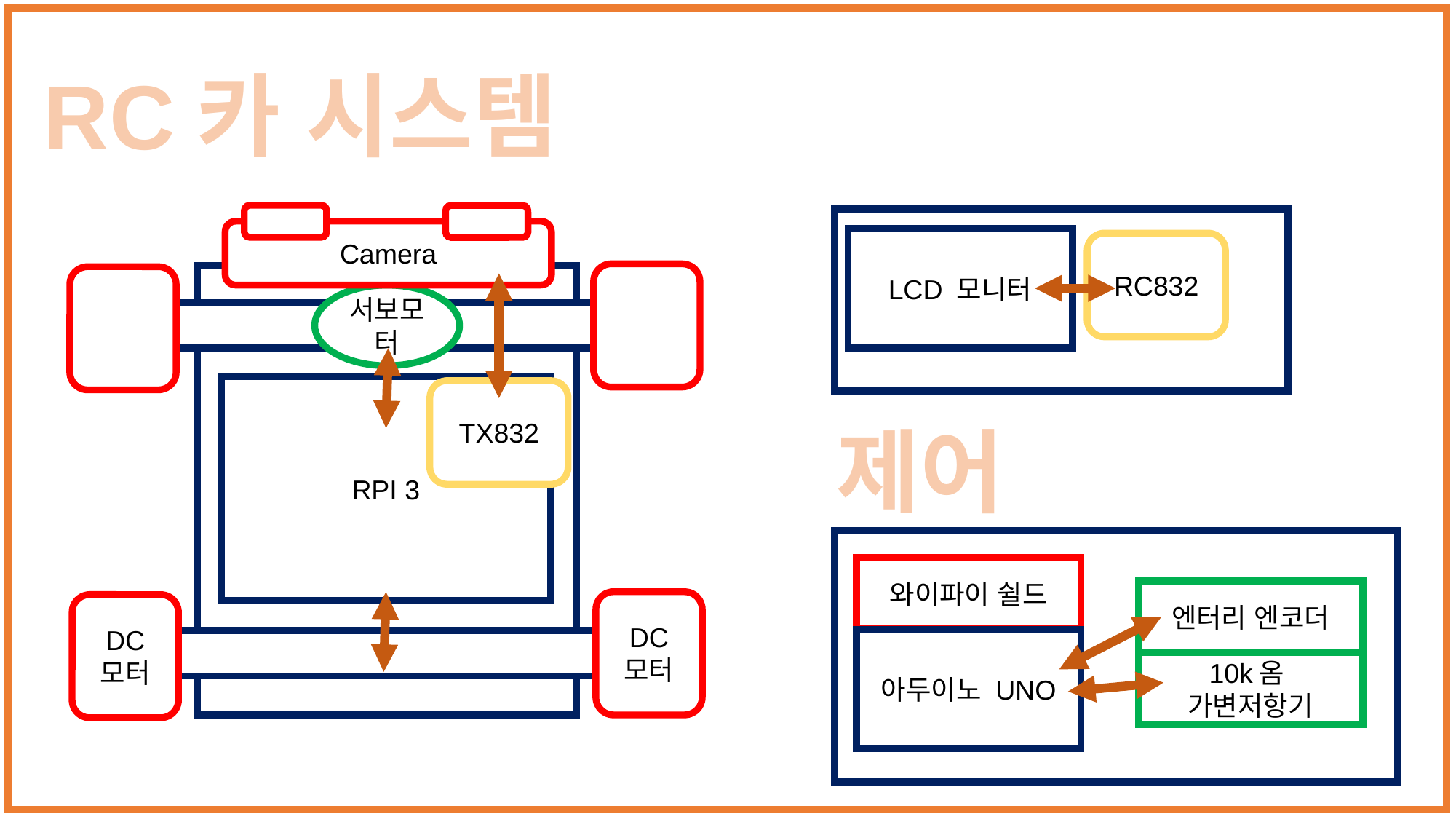

RC카 시스템

Camera

서보모터

DC
모터
DC
모터

RPI 3

LCD 모니터
RC832
TX832
제어

와이파이 쉴드
엔터리 엔코더
아두이노 UNO
10k옴
가변저항기